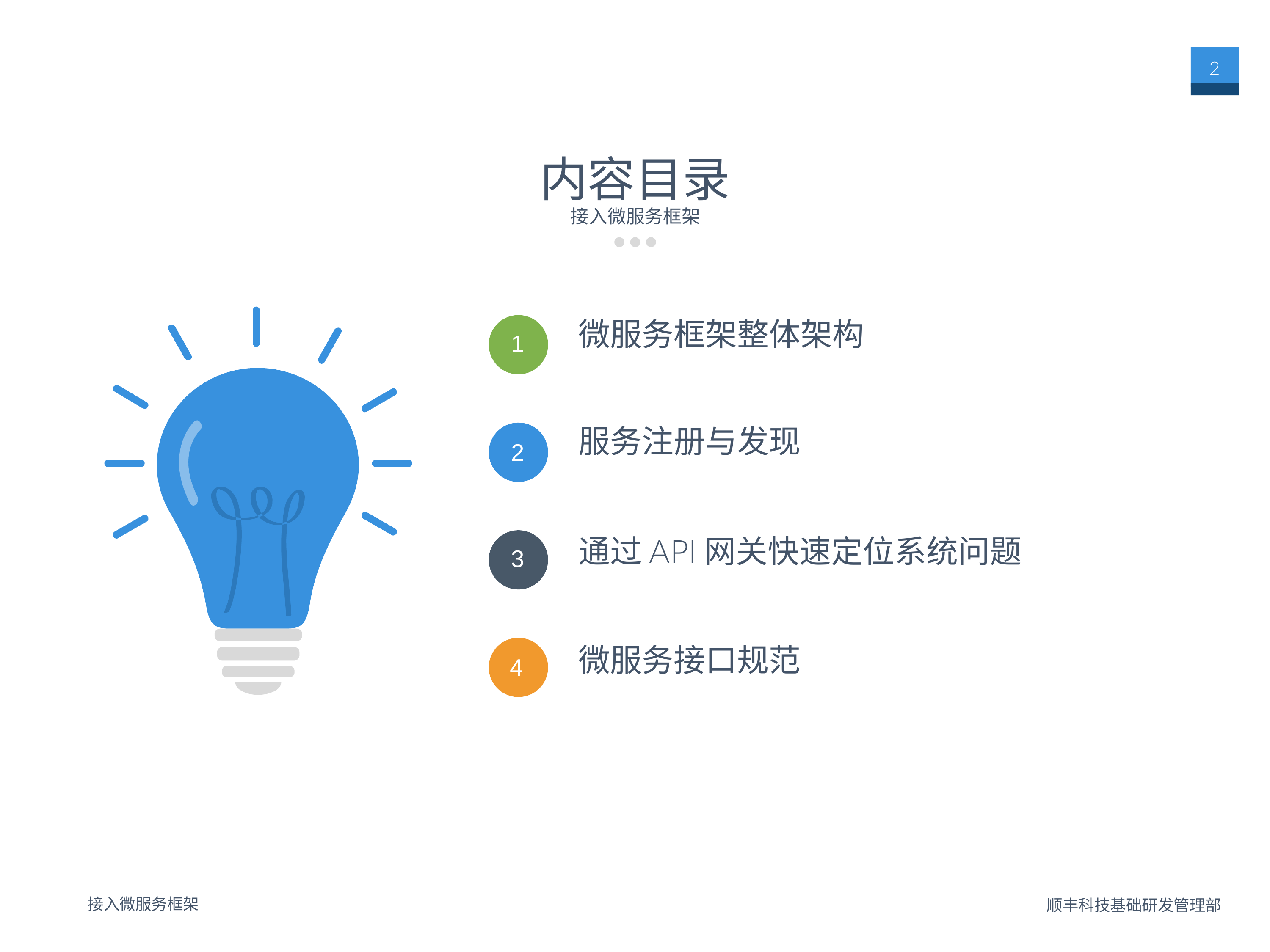

2
内容目录
接入微服务框架

微服务框架整体架构

1
服务注册与发现

2
通过API网关快速定位系统问题

3
微服务接口规范

4